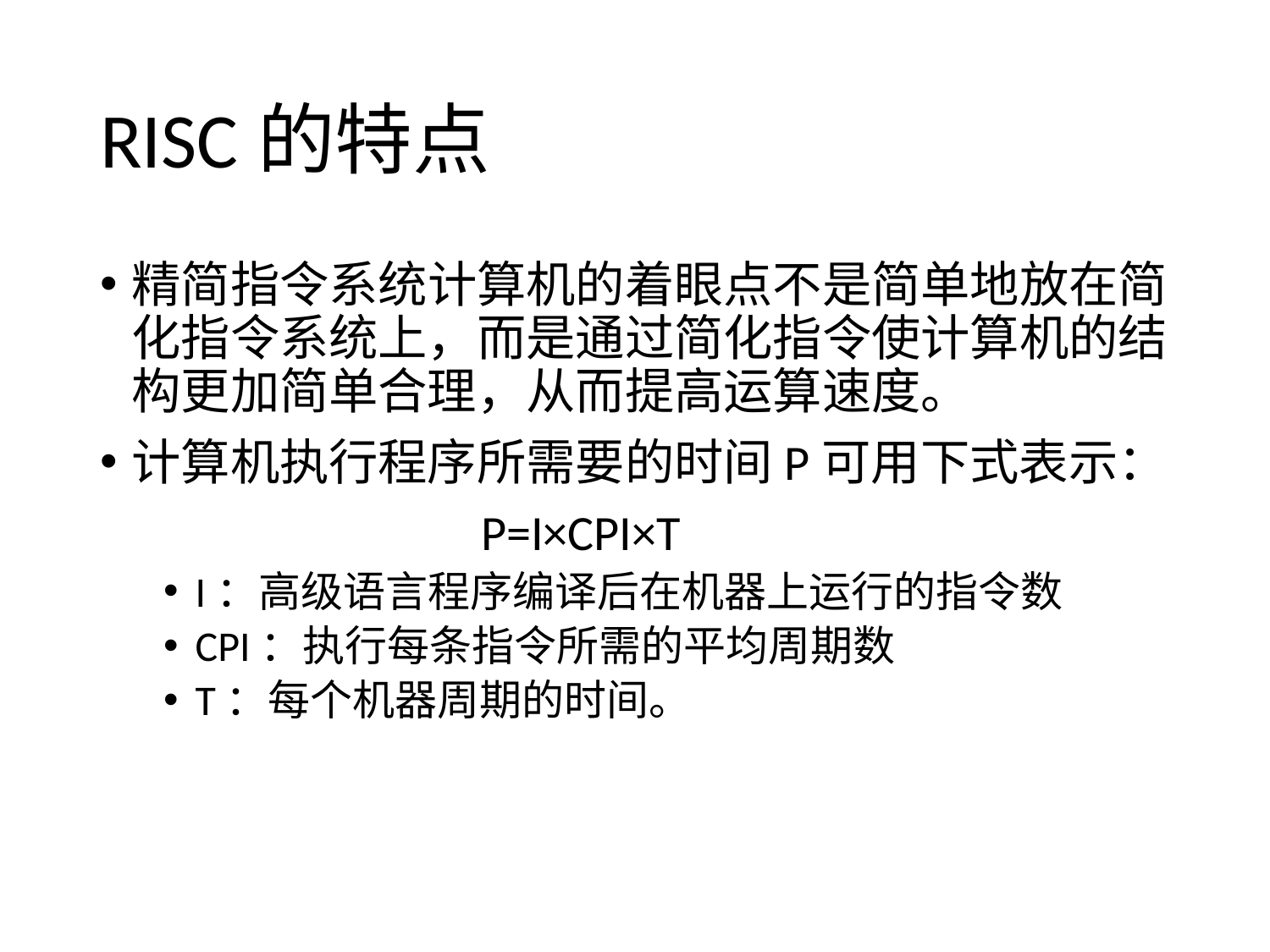

# RISC的特点
精简指令系统计算机的着眼点不是简单地放在简化指令系统上，而是通过简化指令使计算机的结构更加简单合理，从而提高运算速度。
计算机执行程序所需要的时间P可用下式表示：
			P=I×CPI×T
I：高级语言程序编译后在机器上运行的指令数
CPI：执行每条指令所需的平均周期数
T：每个机器周期的时间。